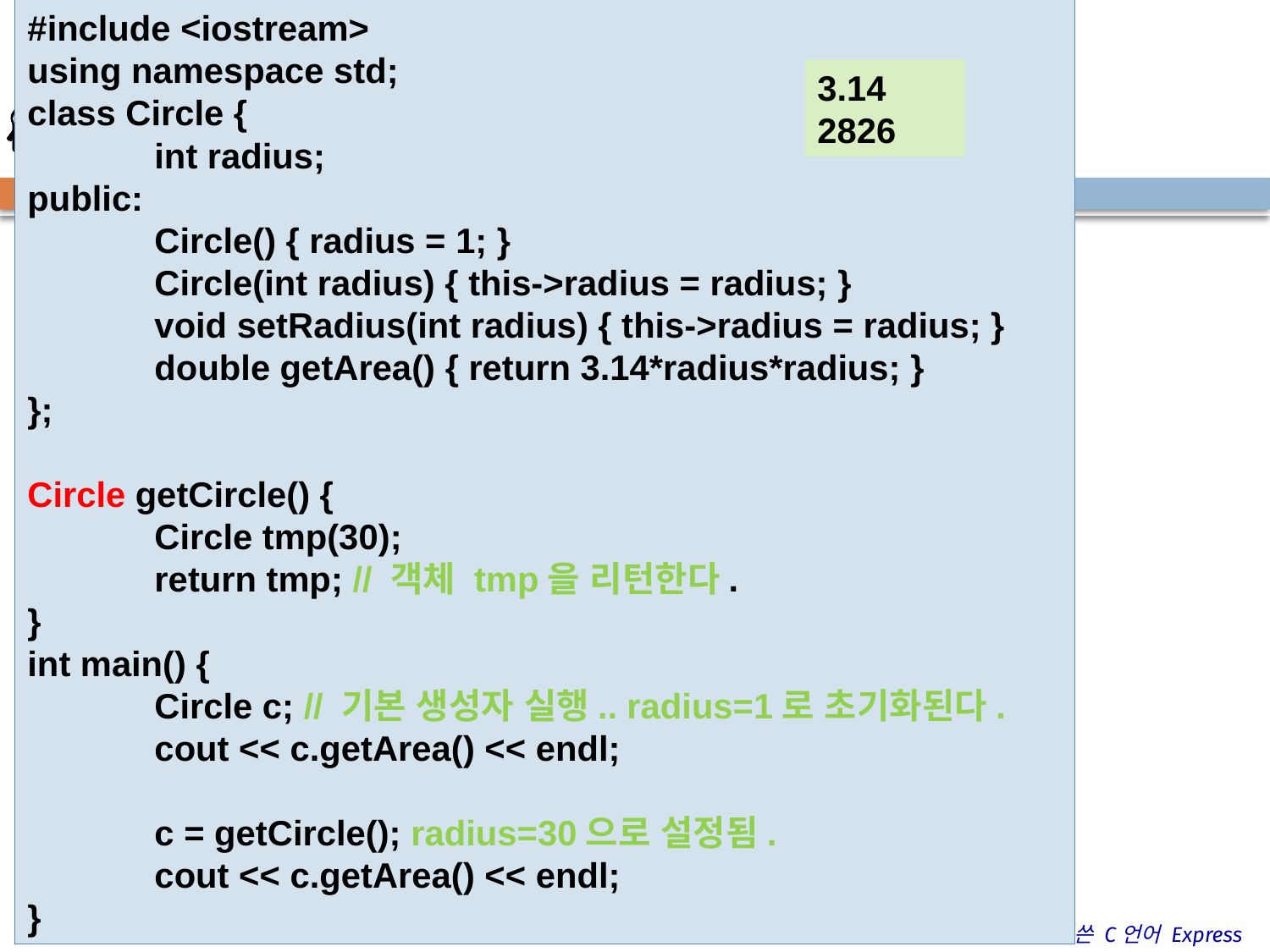

#include <iostream>
using namespace std;
class Circle {
	int radius;
public:
	Circle() { radius = 1; }
	Circle(int radius) { this->radius = radius; }
	void setRadius(int radius) { this->radius = radius; }
	double getArea() { return 3.14*radius*radius; }
};

Circle getCircle() {
	Circle tmp(30);
	return tmp; // 객체 tmp을 리턴한다.
}
int main() {
	Circle c; // 기본 생성자 실행.. radius=1로 초기화된다.
	cout << c.getArea() << endl;

	c = getCircle(); radius=30으로 설정됨.
	cout << c.getArea() << endl;
}
# 예제 5–3 객체 리턴
3.14
2826
67